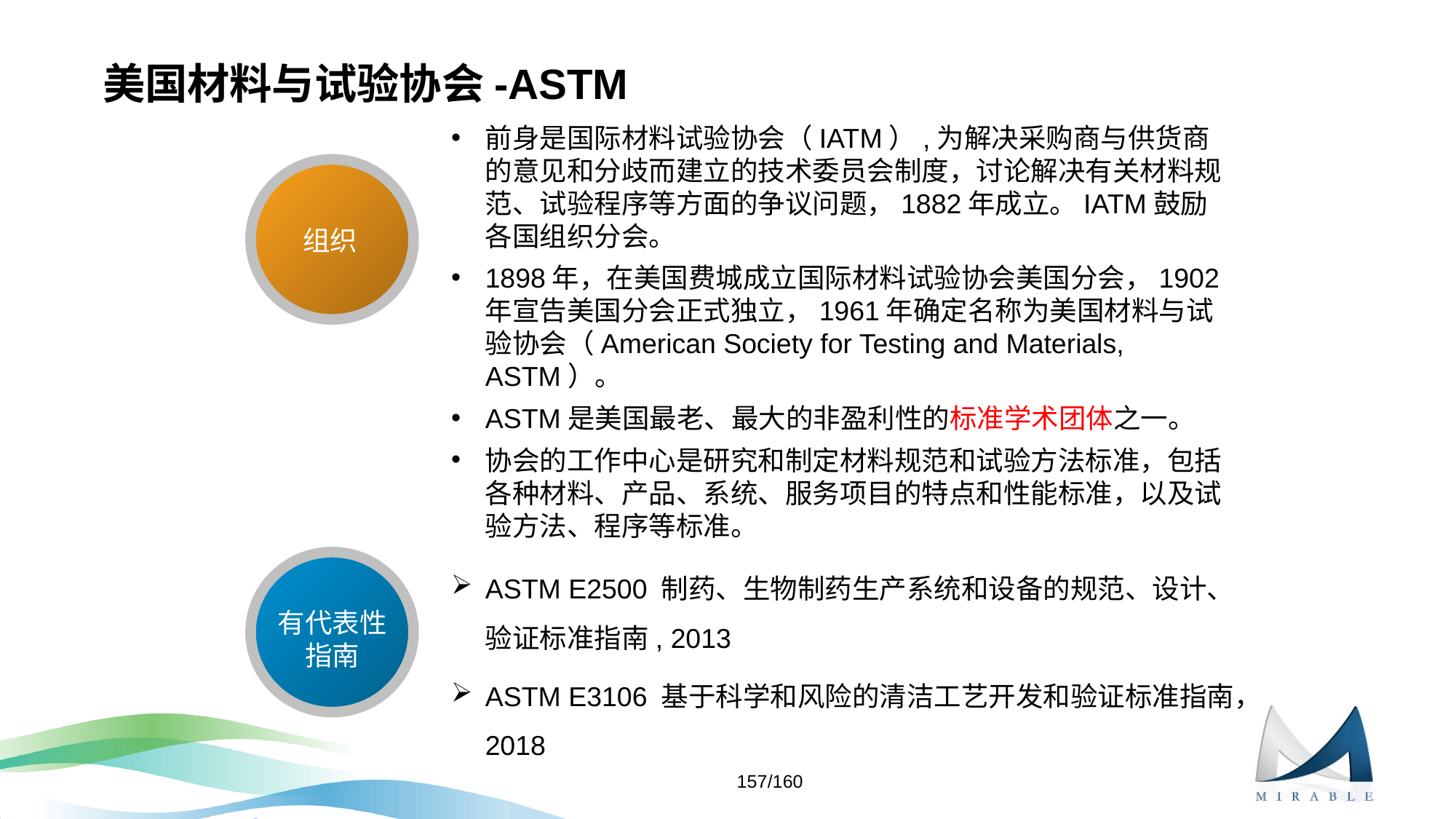

# 美国材料与试验协会-ASTM
前身是国际材料试验协会（IATM）,为解决采购商与供货商的意见和分歧而建立的技术委员会制度，讨论解决有关材料规范、试验程序等方面的争议问题，1882年成立。IATM鼓励各国组织分会。
1898年，在美国费城成立国际材料试验协会美国分会，1902年宣告美国分会正式独立，1961年确定名称为美国材料与试验协会（American Society for Testing and Materials, ASTM）。
ASTM是美国最老、最大的非盈利性的标准学术团体之一。
协会的工作中心是研究和制定材料规范和试验方法标准，包括各种材料、产品、系统、服务项目的特点和性能标准，以及试验方法、程序等标准。

组织
ASTM E2500 制药、生物制药生产系统和设备的规范、设计、验证标准指南, 2013
ASTM E3106 基于科学和风险的清洁工艺开发和验证标准指南，2018

有代表性指南
157/160